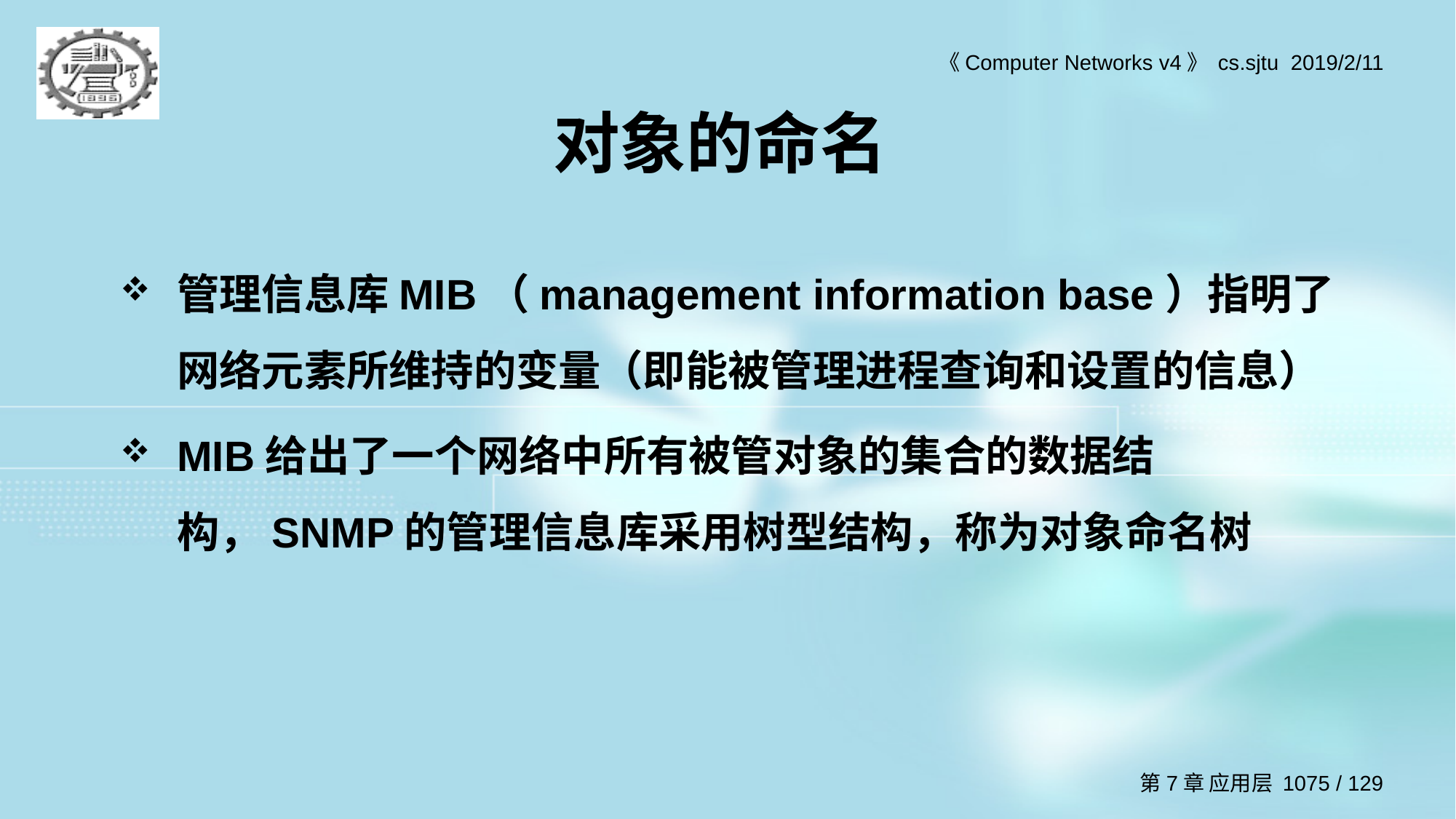

# 对象的命名
管理信息库MIB（management information base）指明了网络元素所维持的变量（即能被管理进程查询和设置的信息）
MIB给出了一个网络中所有被管对象的集合的数据结构，SNMP的管理信息库采用树型结构，称为对象命名树